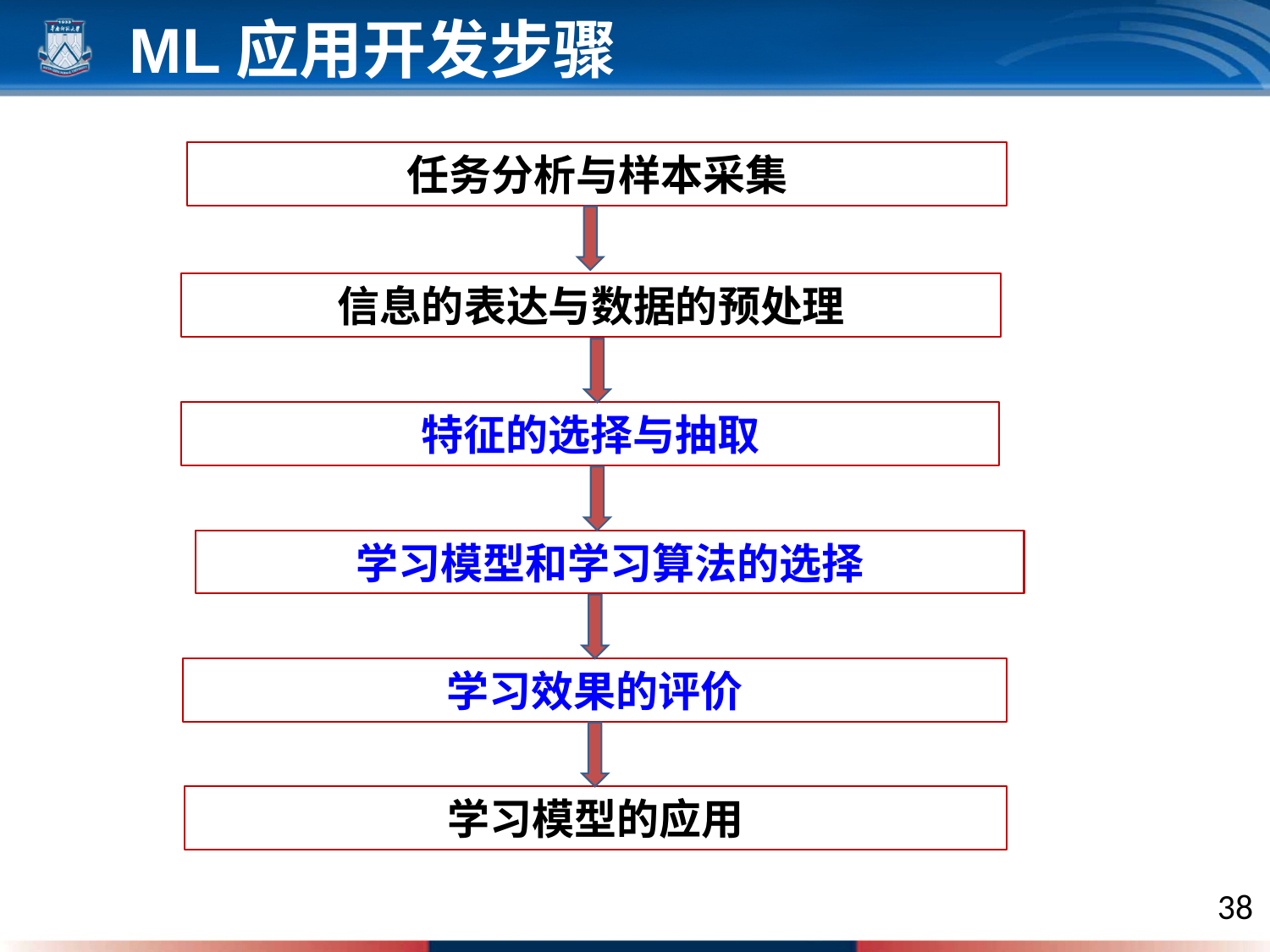

ML应用开发步骤
任务分析与样本采集

信息的表达与数据的预处理

特征的选择与抽取

学习模型和学习算法的选择

学习效果的评价

学习模型的应用